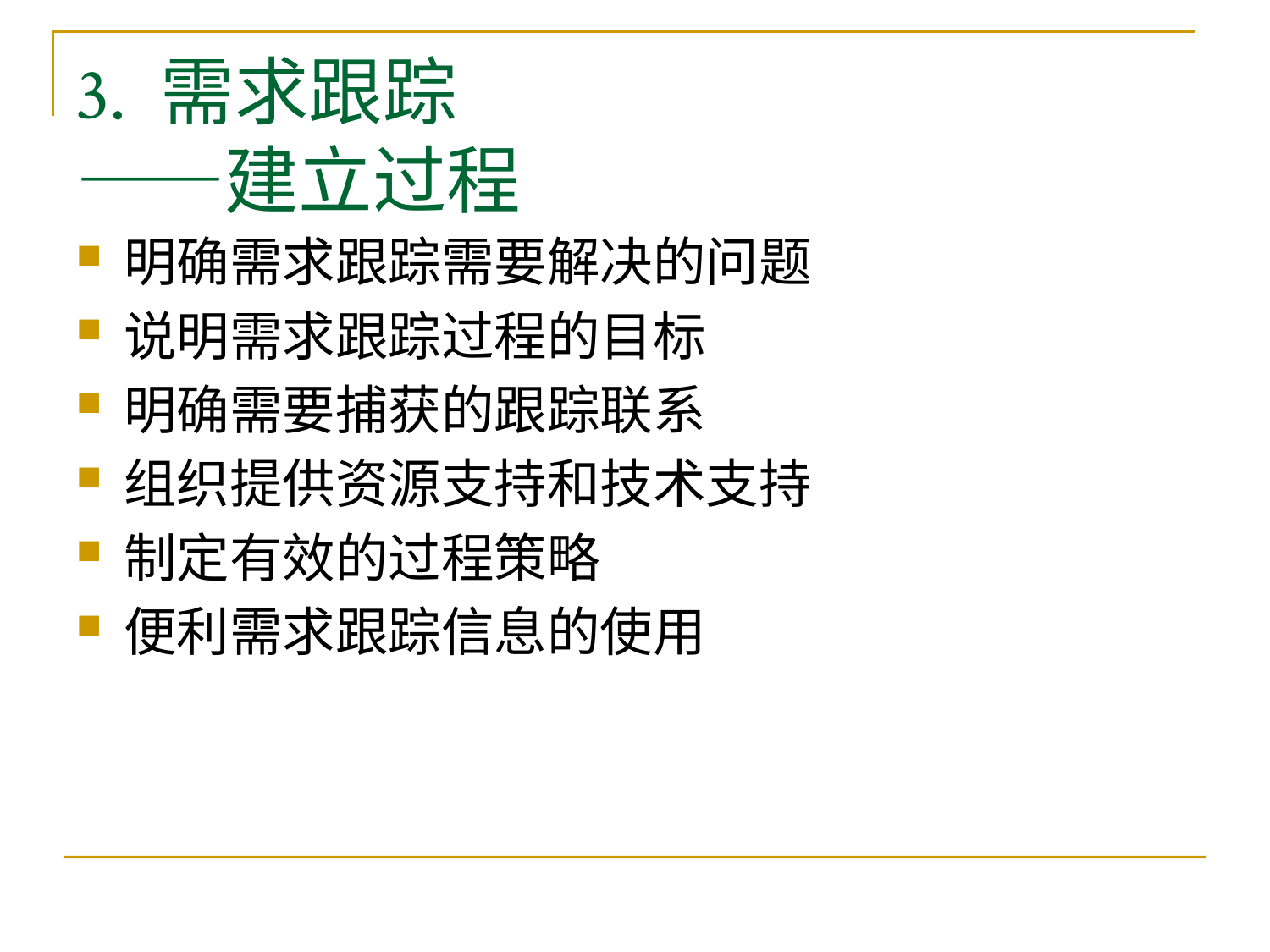

# 3. 需求跟踪 ——建立过程
明确需求跟踪需要解决的问题
说明需求跟踪过程的目标
明确需要捕获的跟踪联系
组织提供资源支持和技术支持
制定有效的过程策略
便利需求跟踪信息的使用